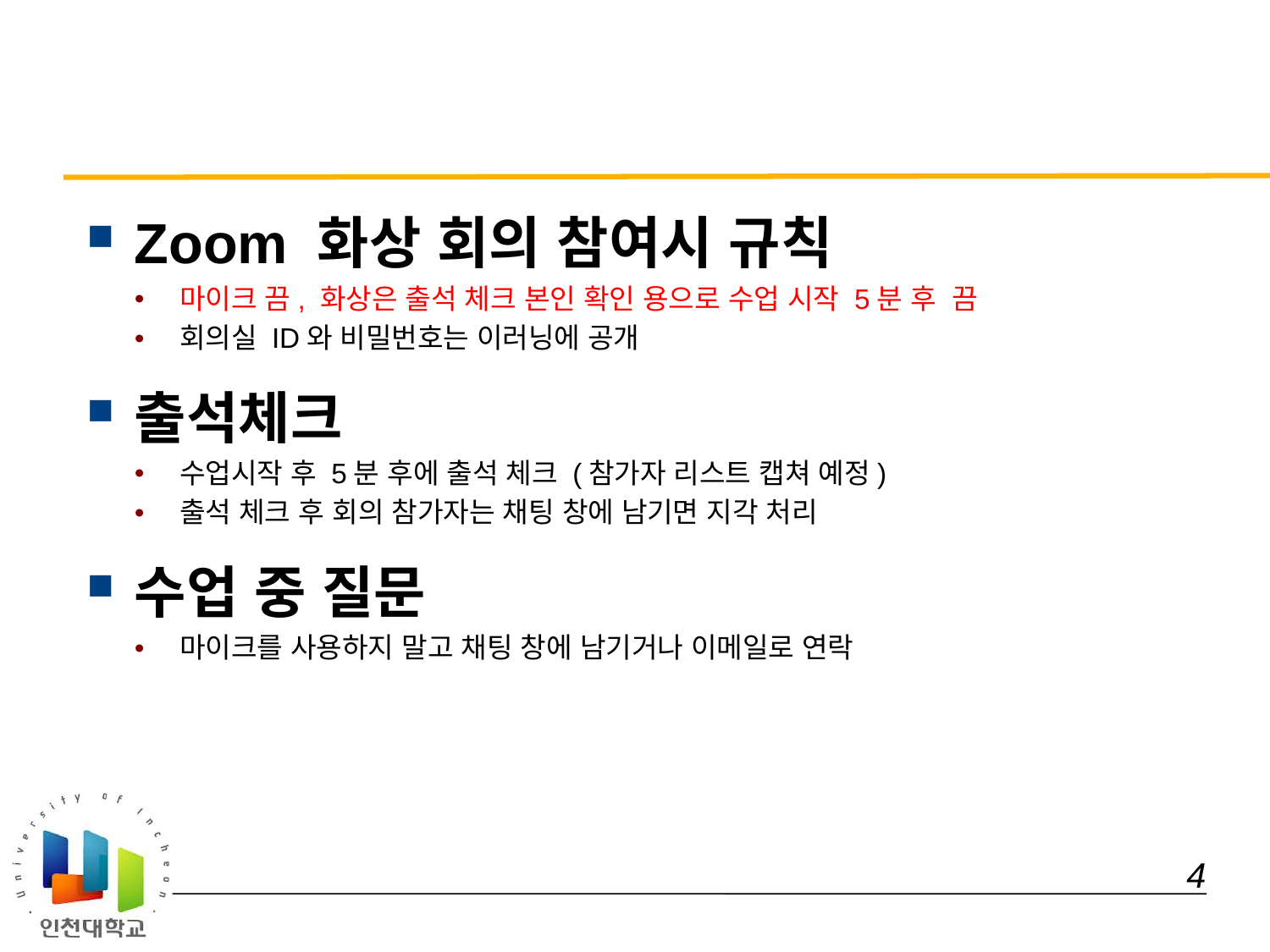

#
Zoom 화상 회의 참여시 규칙
마이크 끔, 화상은 출석 체크 본인 확인 용으로 수업 시작 5분 후  끔
회의실 ID와 비밀번호는 이러닝에 공개
출석체크
수업시작 후 5분 후에 출석 체크 (참가자 리스트 캡쳐 예정)
출석 체크 후 회의 참가자는 채팅 창에 남기면 지각 처리
수업 중 질문
마이크를 사용하지 말고 채팅 창에 남기거나 이메일로 연락

 4